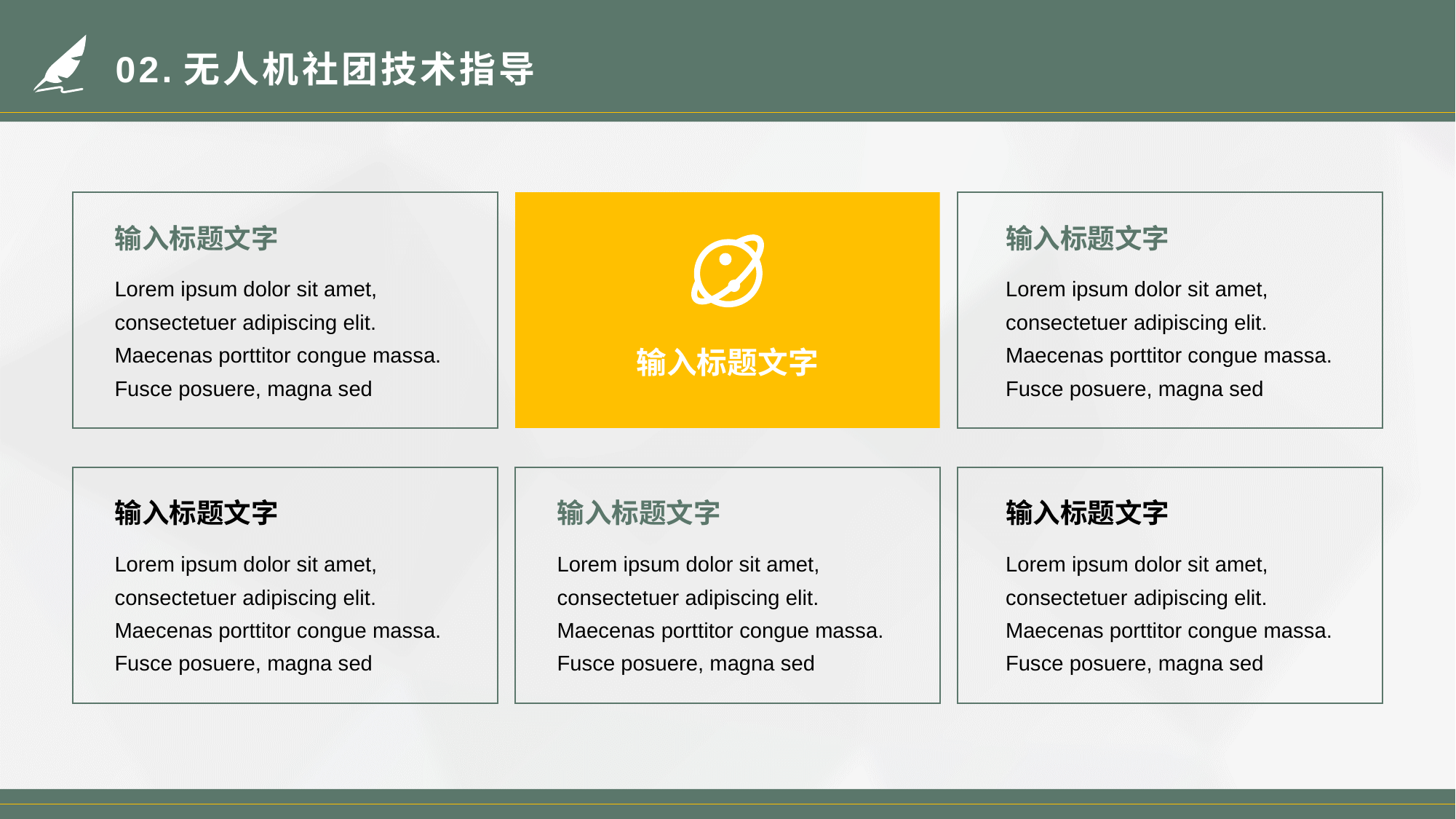

# 02.无人机社团技术指导

输入标题文字
Lorem ipsum dolor sit amet, consectetuer adipiscing elit. Maecenas porttitor congue massa. Fusce posuere, magna sed
输入标题文字
Lorem ipsum dolor sit amet, consectetuer adipiscing elit. Maecenas porttitor congue massa. Fusce posuere, magna sed

输入标题文字

输入标题文字
Lorem ipsum dolor sit amet, consectetuer adipiscing elit. Maecenas porttitor congue massa. Fusce posuere, magna sed
输入标题文字
Lorem ipsum dolor sit amet, consectetuer adipiscing elit. Maecenas porttitor congue massa. Fusce posuere, magna sed
输入标题文字
Lorem ipsum dolor sit amet, consectetuer adipiscing elit. Maecenas porttitor congue massa. Fusce posuere, magna sed